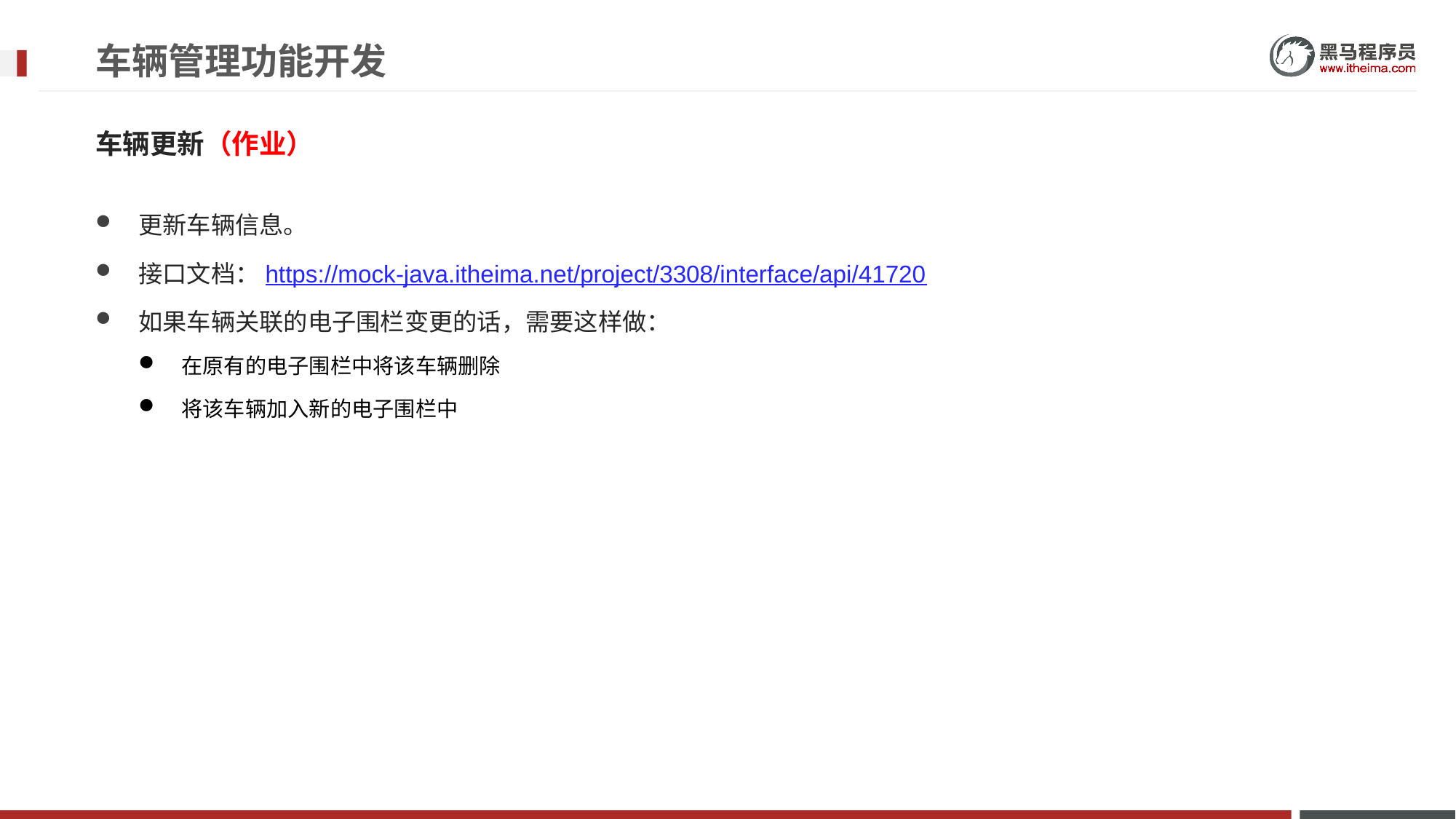

# 车辆管理功能开发
车辆更新（作业）
更新车辆信息。
接口文档：https://mock-java.itheima.net/project/3308/interface/api/41720
如果车辆关联的电子围栏变更的话，需要这样做：
在原有的电子围栏中将该车辆删除
将该车辆加入新的电子围栏中